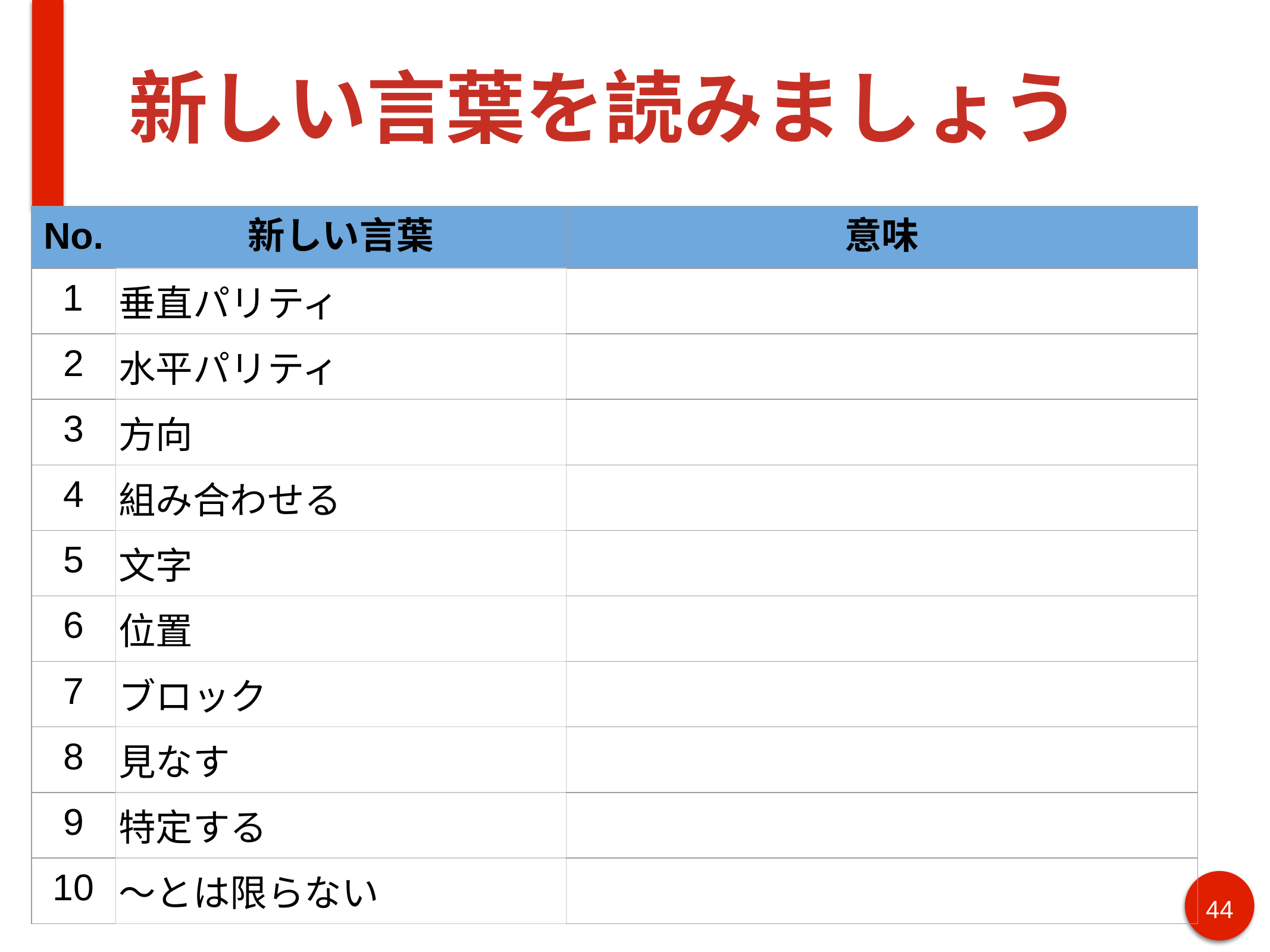

# 新しい言葉を読みましょう
| No. | 新しい言葉 | 意味 |
| --- | --- | --- |
| 1 | 垂直パリティ |  |
| 2 | 水平パリティ |  |
| 3 | 方向 |  |
| 4 | 組み合わせる |  |
| 5 | 文字 |  |
| 6 | 位置 |  |
| 7 | ブロック |  |
| 8 | 見なす |  |
| 9 | 特定する |  |
| 10 | ～とは限らない |  |
44